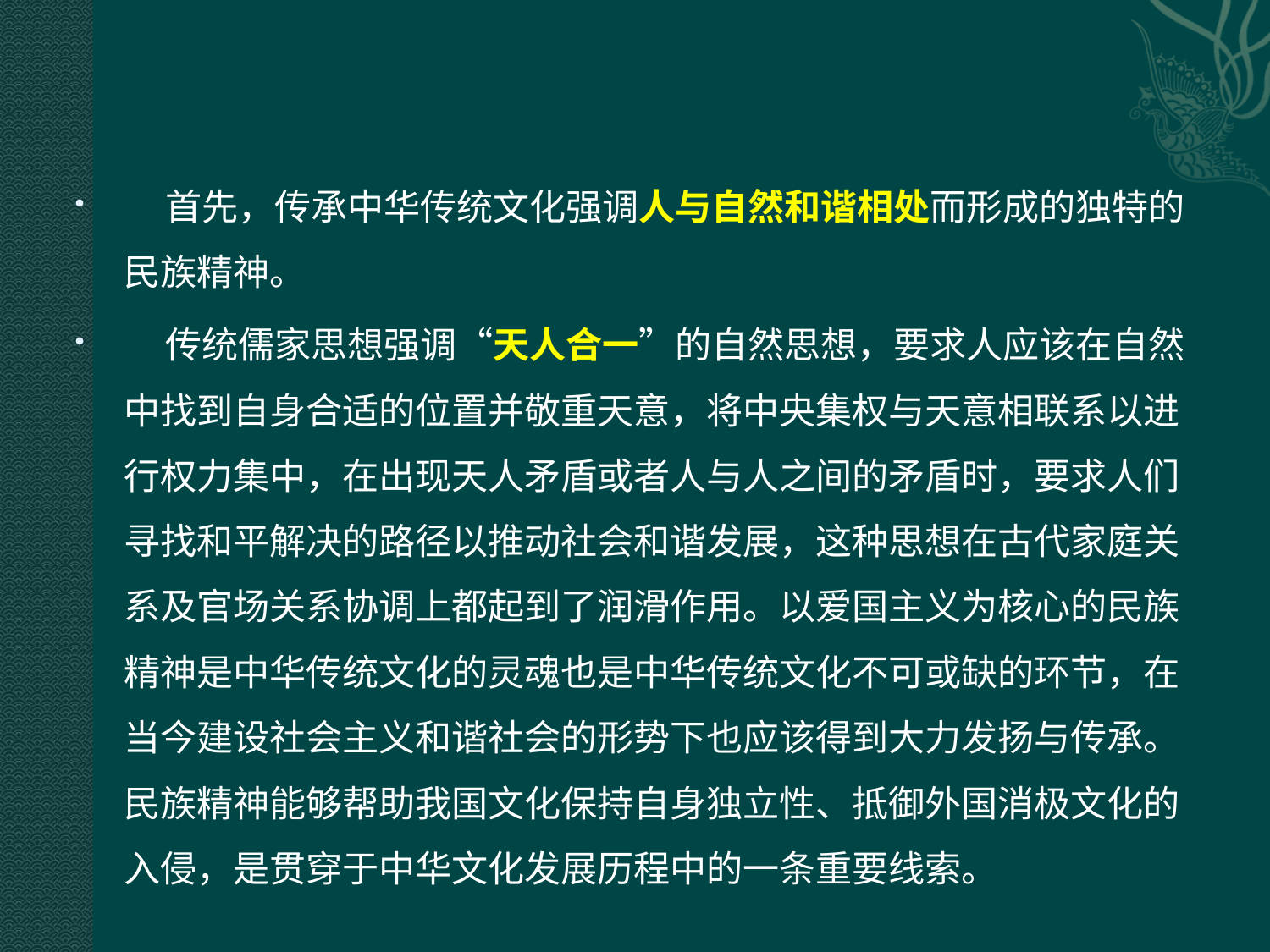

首先，传承中华传统文化强调人与自然和谐相处而形成的独特的民族精神。
    传统儒家思想强调“天人合一”的自然思想，要求人应该在自然中找到自身合适的位置并敬重天意，将中央集权与天意相联系以进行权力集中，在出现天人矛盾或者人与人之间的矛盾时，要求人们寻找和平解决的路径以推动社会和谐发展，这种思想在古代家庭关系及官场关系协调上都起到了润滑作用。以爱国主义为核心的民族精神是中华传统文化的灵魂也是中华传统文化不可或缺的环节，在当今建设社会主义和谐社会的形势下也应该得到大力发扬与传承。民族精神能够帮助我国文化保持自身独立性、抵御外国消极文化的入侵，是贯穿于中华文化发展历程中的一条重要线索。